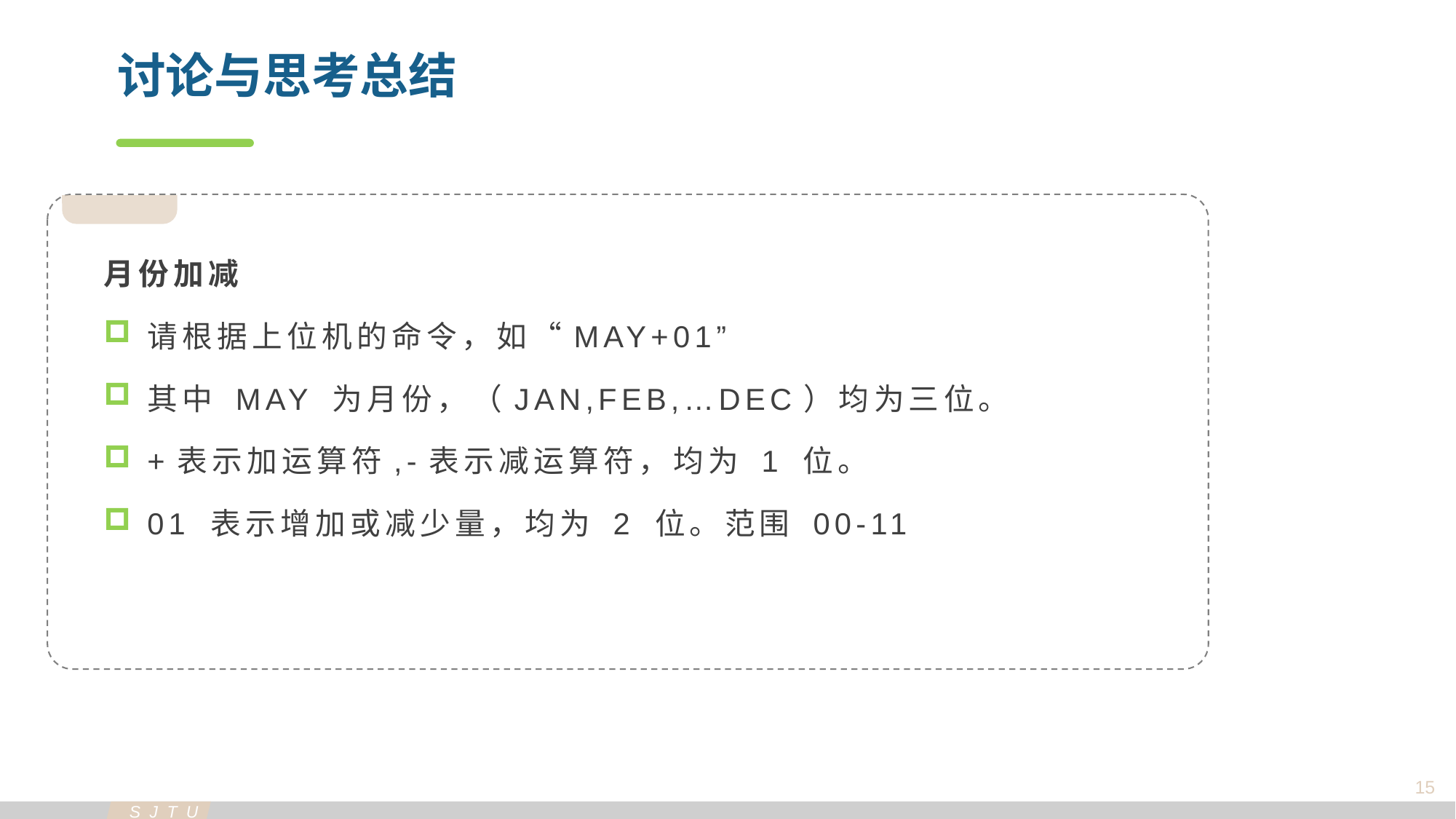

讨论与思考总结

月份加减
请根据上位机的命令，如“MAY+01”
其中 MAY 为月份，（JAN,FEB,…DEC）均为三位。
+表示加运算符,-表示减运算符，均为 1 位。
01 表示增加或减少量，均为 2 位。范围 00-11
15